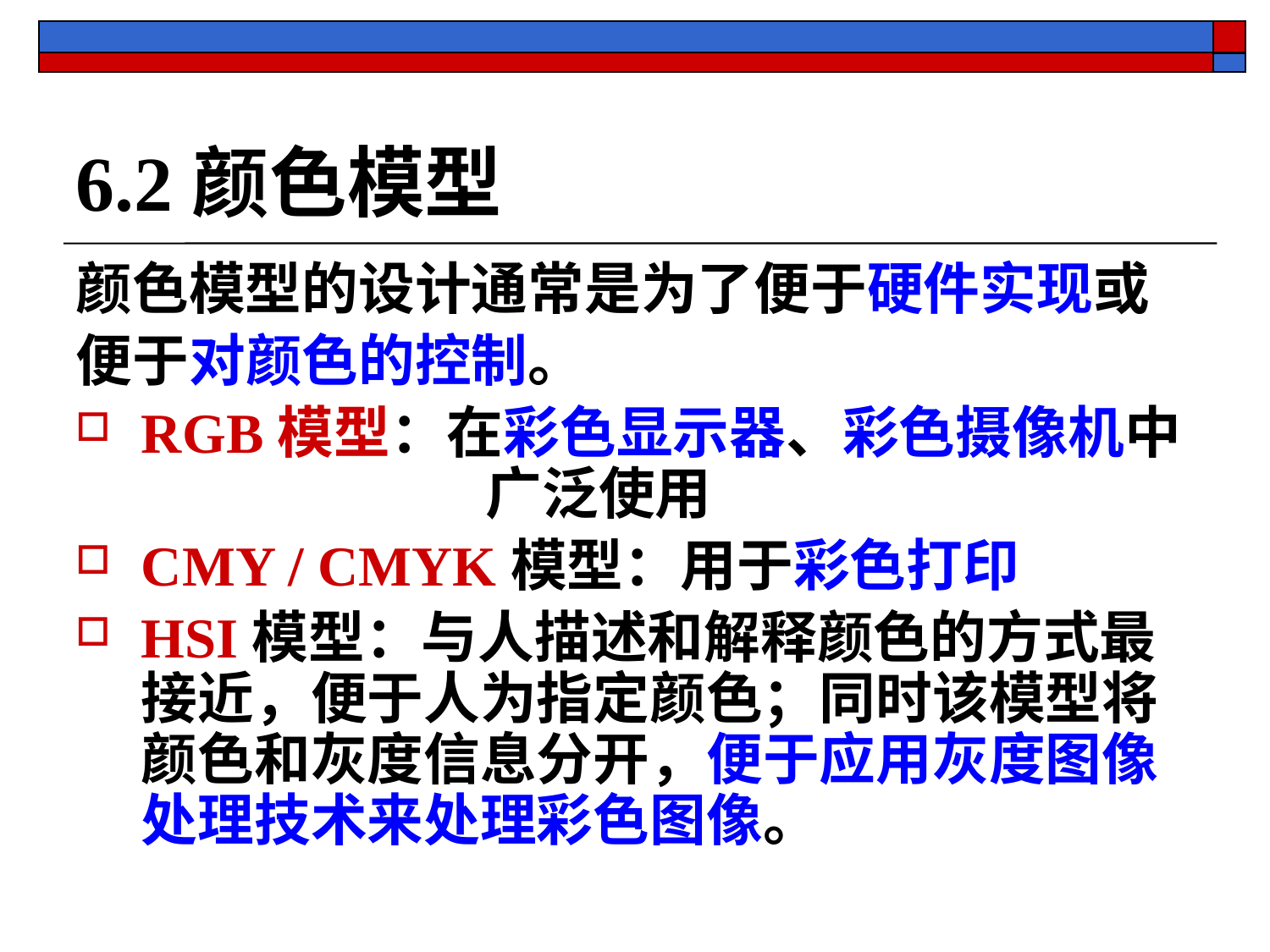

# 6.2颜色模型
颜色模型的设计通常是为了便于硬件实现或
便于对颜色的控制。
RGB模型：在彩色显示器、彩色摄像机中		       广泛使用
CMY / CMYK模型：用于彩色打印
HSI模型：与人描述和解释颜色的方式最接近，便于人为指定颜色；同时该模型将颜色和灰度信息分开，便于应用灰度图像处理技术来处理彩色图像。
19